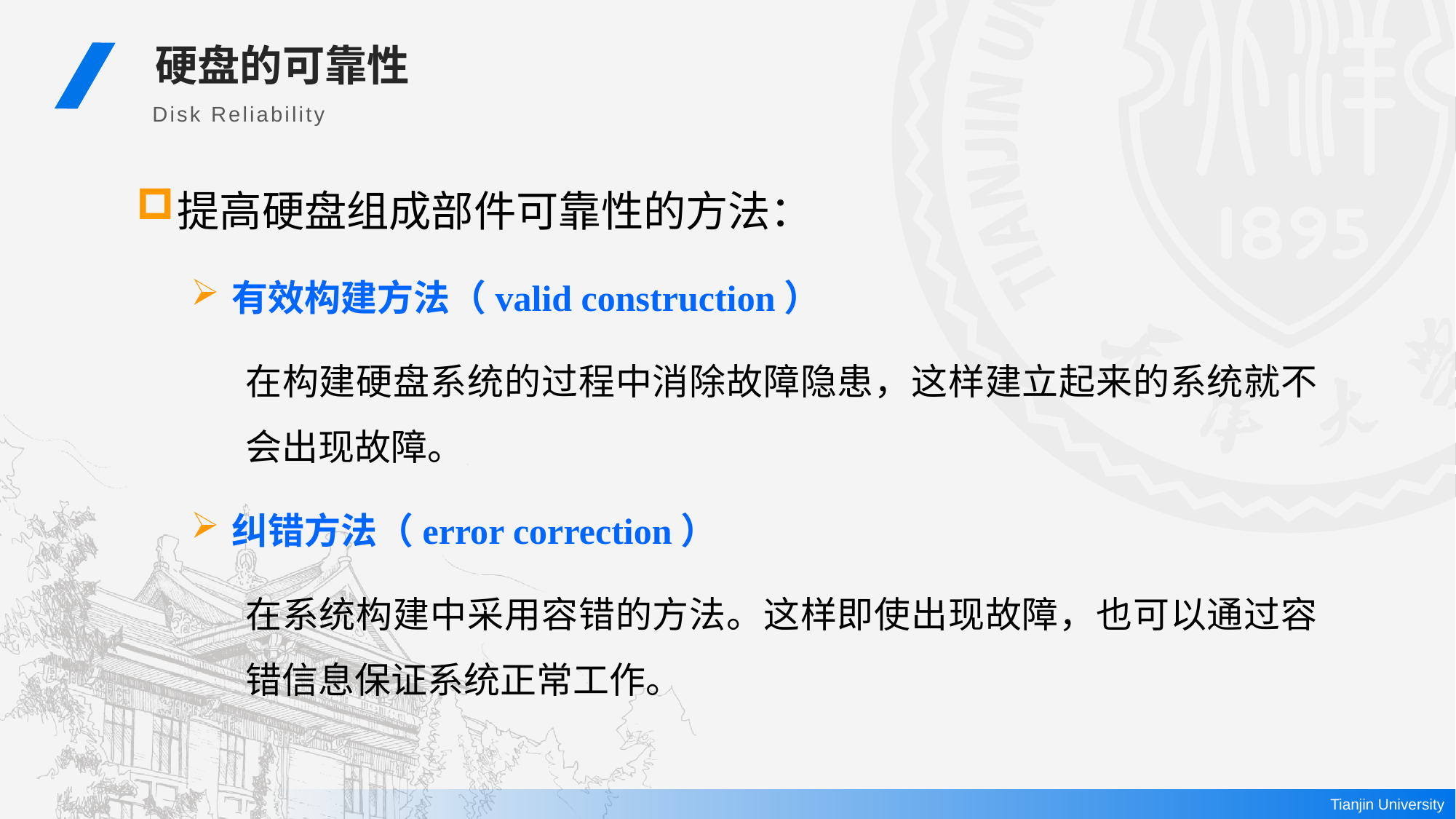

硬盘的可靠性
Disk Reliability
提高硬盘组成部件可靠性的方法：
有效构建方法（valid construction）
在构建硬盘系统的过程中消除故障隐患，这样建立起来的系统就不会出现故障。
纠错方法（error correction）
在系统构建中采用容错的方法。这样即使出现故障，也可以通过容错信息保证系统正常工作。